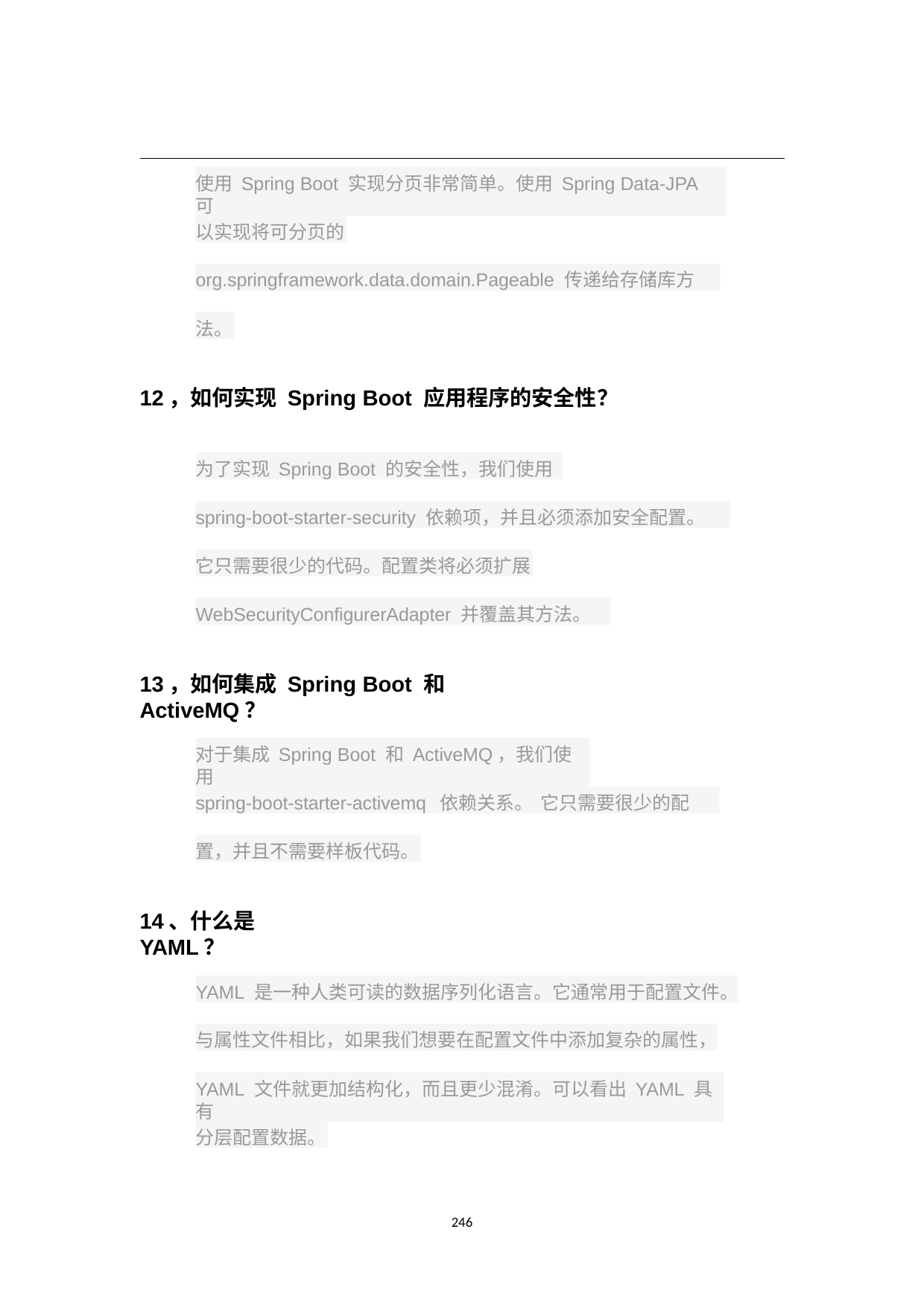

使用 Spring Boot 实现分页非常简单。使用 Spring Data-JPA 可
以实现将可分页的
org.springframework.data.domain.Pageable 传递给存储库方
法。
12，如何实现 Spring Boot 应用程序的安全性？
为了实现 Spring Boot 的安全性，我们使用
spring-boot-starter-security 依赖项，并且必须添加安全配置。
它只需要很少的代码。配置类将必须扩展
WebSecurityConfigurerAdapter 并覆盖其方法。
13，如何集成 Spring Boot 和ActiveMQ？
对于集成 Spring Boot 和 ActiveMQ，我们使用
spring-boot-starter-activemq 依赖关系。 它只需要很少的配
置，并且不需要样板代码。
14、什么是 YAML？
YAML 是一种人类可读的数据序列化语言。它通常用于配置文件。
与属性文件相比，如果我们想要在配置文件中添加复杂的属性，
YAML 文件就更加结构化，而且更少混淆。可以看出 YAML 具有
分层配置数据。
246